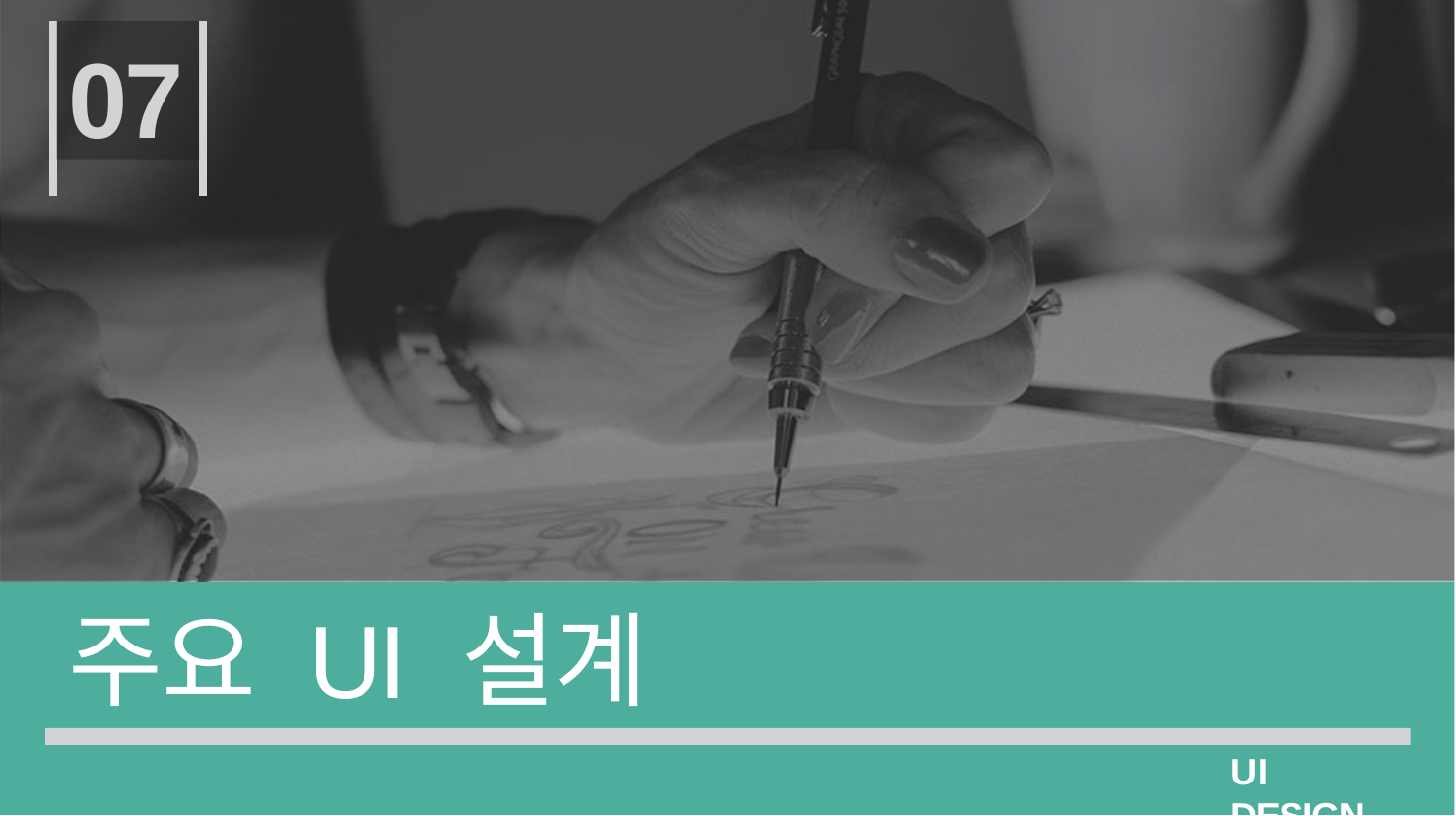

07

# 주요 UI 설계

UI DESIGN